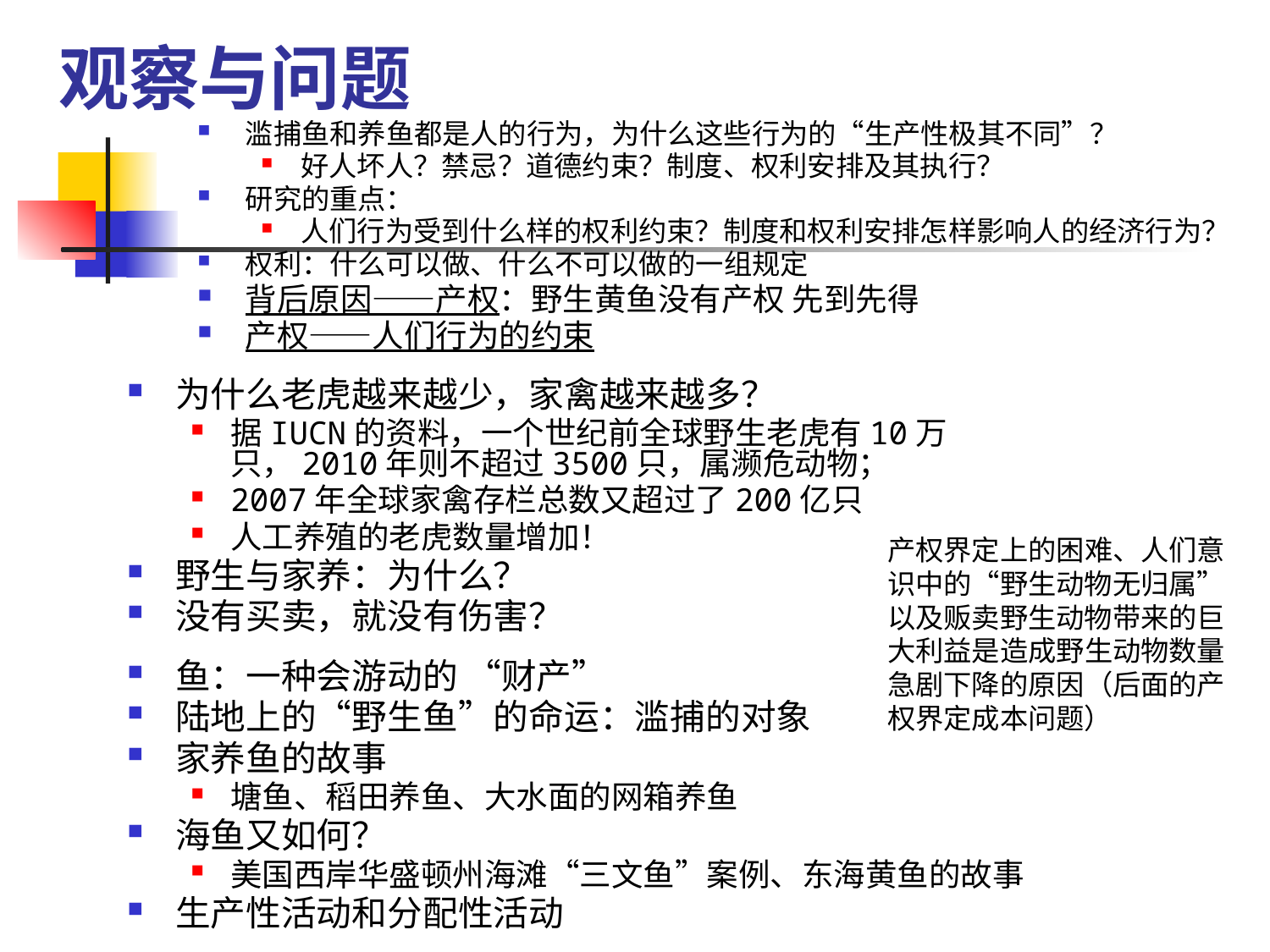

# 观察与问题
滥捕鱼和养鱼都是人的行为，为什么这些行为的“生产性极其不同”？
好人坏人？禁忌？道德约束？制度、权利安排及其执行？
研究的重点：
人们行为受到什么样的权利约束？制度和权利安排怎样影响人的经济行为？
权利：什么可以做、什么不可以做的一组规定
背后原因——产权：野生黄鱼没有产权 先到先得
产权——人们行为的约束
为什么老虎越来越少，家禽越来越多？
据IUCN的资料，一个世纪前全球野生老虎有10万只，2010年则不超过3500只，属濒危动物；
2007年全球家禽存栏总数又超过了200亿只
人工养殖的老虎数量增加！
野生与家养：为什么？
没有买卖，就没有伤害？
产权界定上的困难、人们意识中的“野生动物无归属”以及贩卖野生动物带来的巨大利益是造成野生动物数量急剧下降的原因（后面的产权界定成本问题）
鱼：一种会游动的 “财产”
陆地上的“野生鱼”的命运：滥捕的对象
家养鱼的故事
塘鱼、稻田养鱼、大水面的网箱养鱼
海鱼又如何？
美国西岸华盛顿州海滩“三文鱼”案例、东海黄鱼的故事
生产性活动和分配性活动